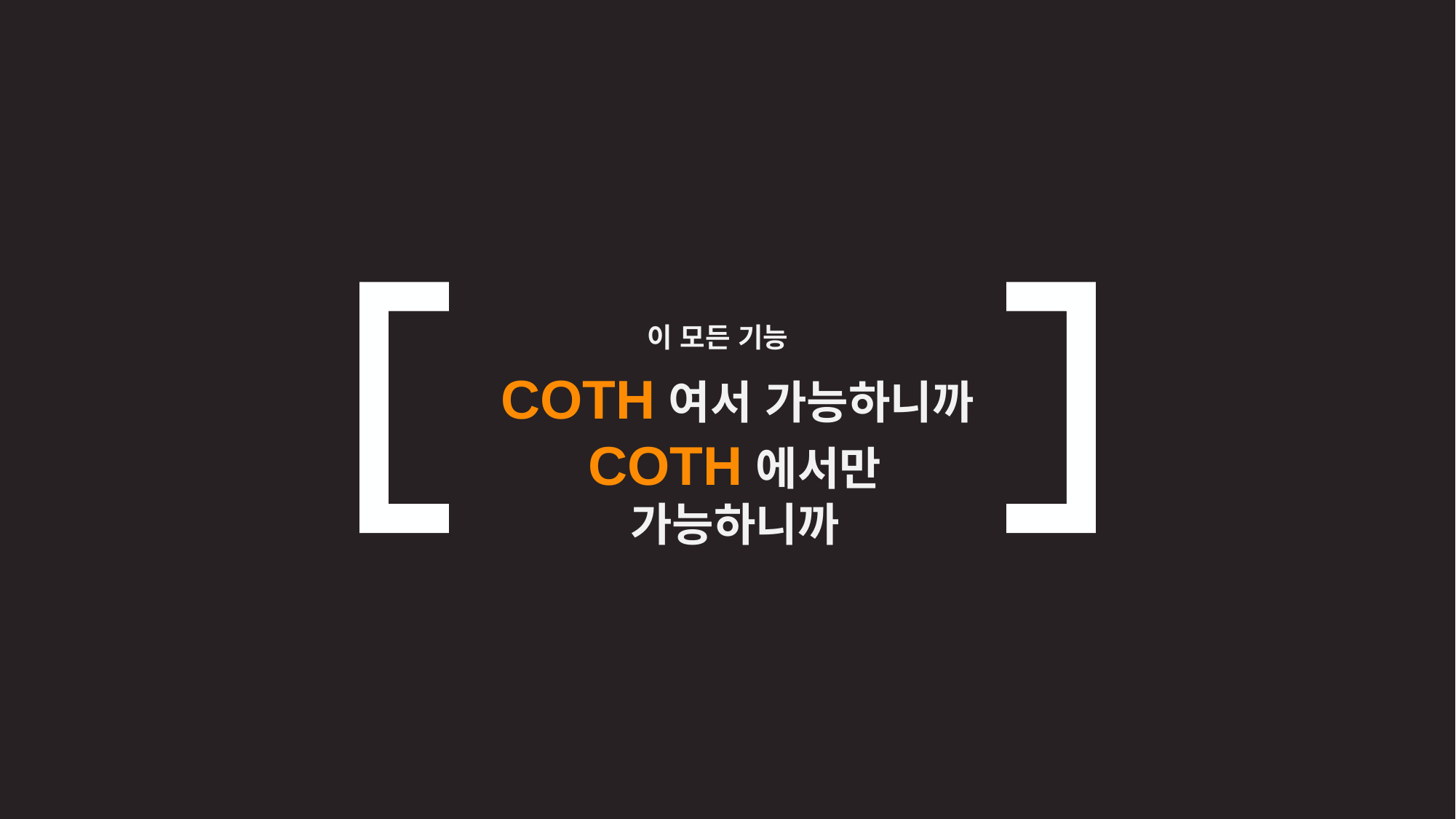

이 모든 기능
COTH여서 가능하니까
COTH에서만 가능하니까